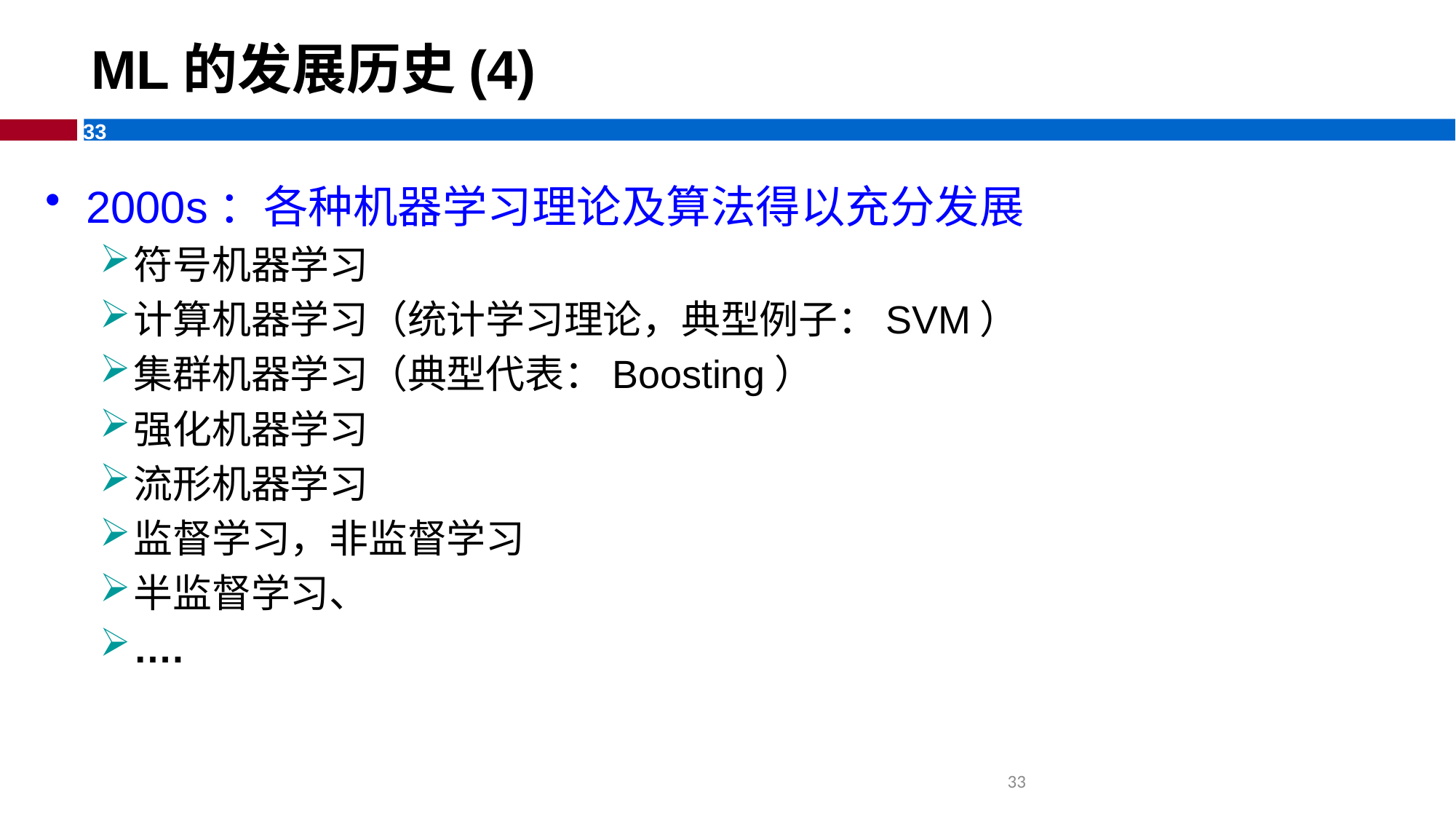

# ML的发展历史(4)
2000s：各种机器学习理论及算法得以充分发展
符号机器学习
计算机器学习（统计学习理论，典型例子：SVM）
集群机器学习（典型代表：Boosting）
强化机器学习
流形机器学习
监督学习，非监督学习
半监督学习、
….
33